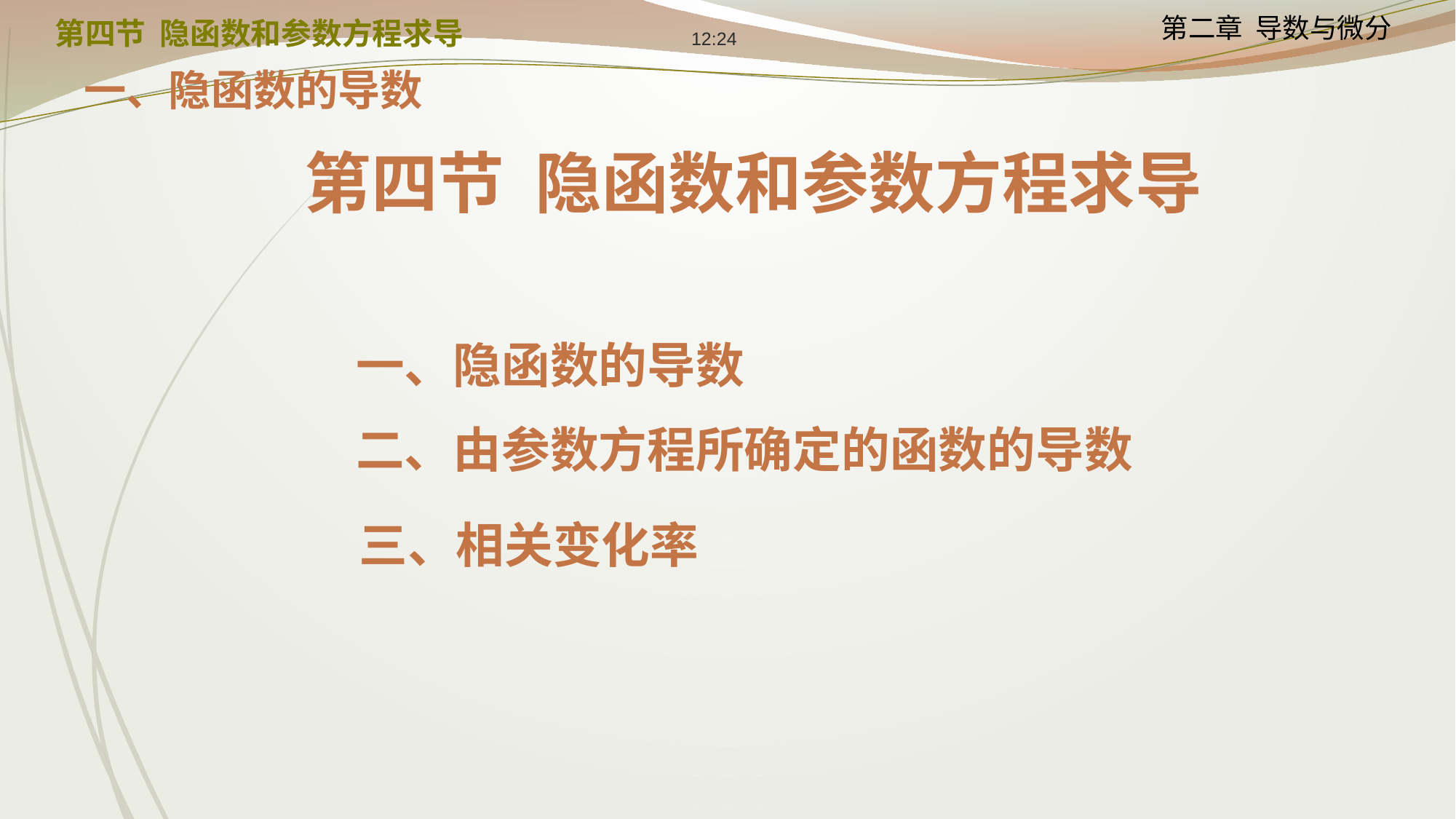

12:24
第四节  隐函数和参数方程求导
一、隐函数的导数
第四节  隐函数和参数方程求导
一、隐函数的导数
二、由参数方程所确定的函数的导数
三、相关变化率